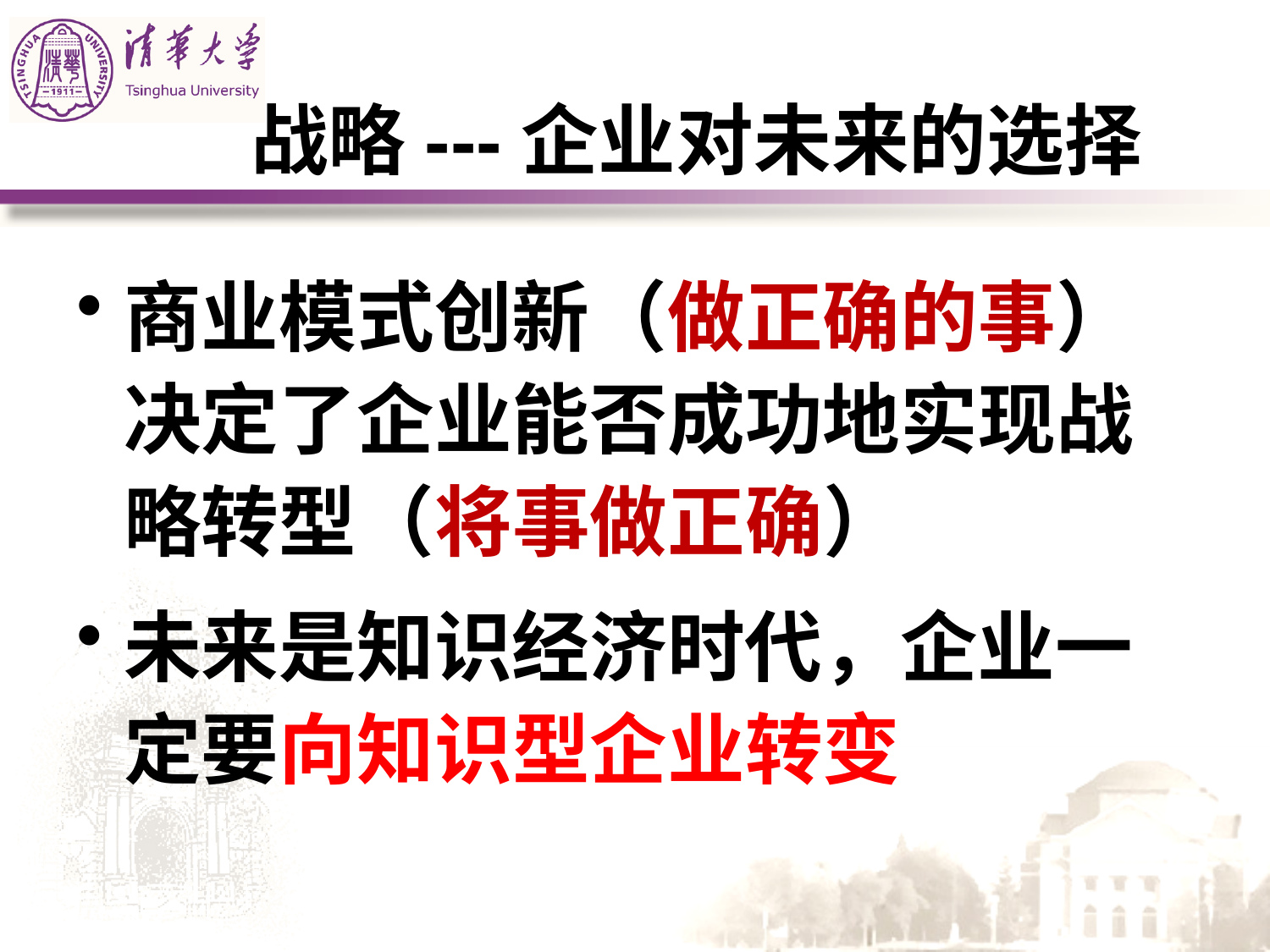

# 战略---企业对未来的选择

商业模式创新（做正确的事）决定了企业能否成功地实现战略转型（将事做正确）
未来是知识经济时代，企业一定要向知识型企业转变